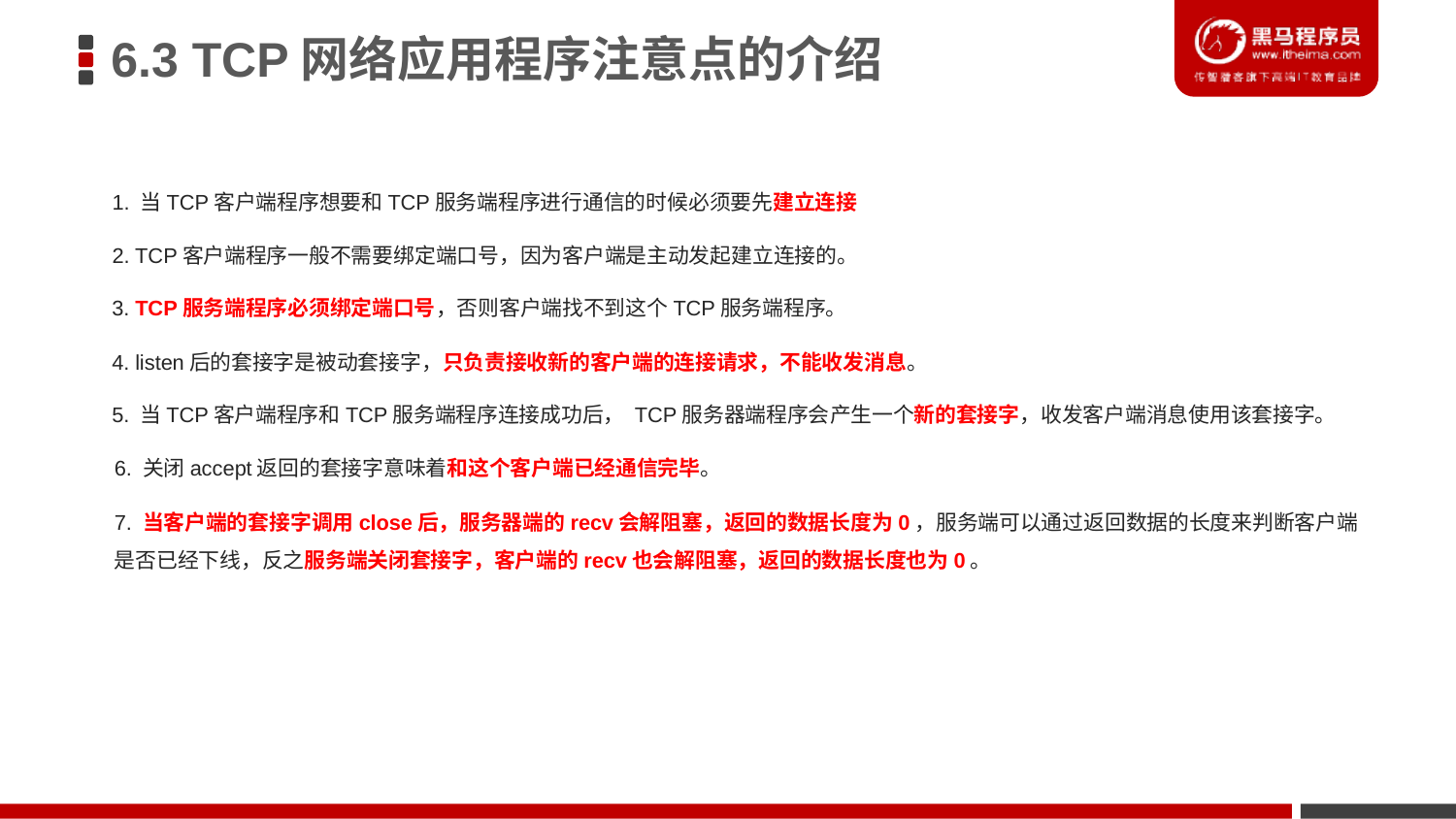

6.3 TCP网络应用程序注意点的介绍
1. 当TCP客户端程序想要和TCP服务端程序进行通信的时候必须要先建立连接
2. TCP客户端程序一般不需要绑定端口号，因为客户端是主动发起建立连接的。
3. TCP服务端程序必须绑定端口号，否则客户端找不到这个TCP服务端程序。
4. listen后的套接字是被动套接字，只负责接收新的客户端的连接请求，不能收发消息。
5. 当TCP客户端程序和TCP服务端程序连接成功后， TCP服务器端程序会产生一个新的套接字，收发客户端消息使用该套接字。
6. 关闭accept返回的套接字意味着和这个客户端已经通信完毕。
7. 当客户端的套接字调用close后，服务器端的recv会解阻塞，返回的数据长度为0，服务端可以通过返回数据的长度来判断客户端是否已经下线，反之服务端关闭套接字，客户端的recv也会解阻塞，返回的数据长度也为0。